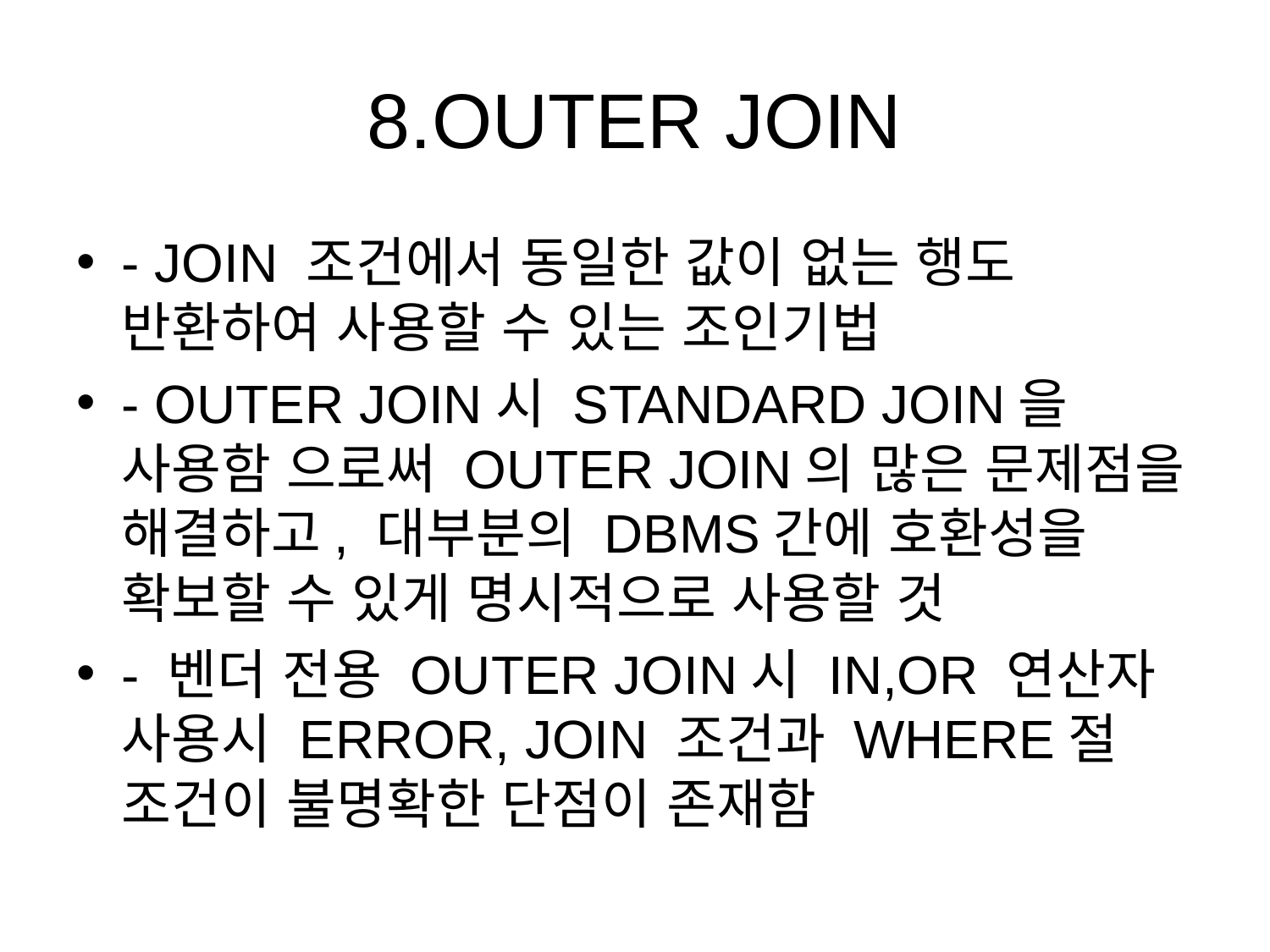

# 8.OUTER JOIN
- JOIN 조건에서 동일한 값이 없는 행도 반환하여 사용할 수 있는 조인기법
- OUTER JOIN시 STANDARD JOIN을 사용함 으로써 OUTER JOIN의 많은 문제점을 해결하고, 대부분의 DBMS간에 호환성을 확보할 수 있게 명시적으로 사용할 것
- 벤더 전용 OUTER JOIN시 IN,OR 연산자 사용시 ERROR, JOIN 조건과 WHERE절 조건이 불명확한 단점이 존재함